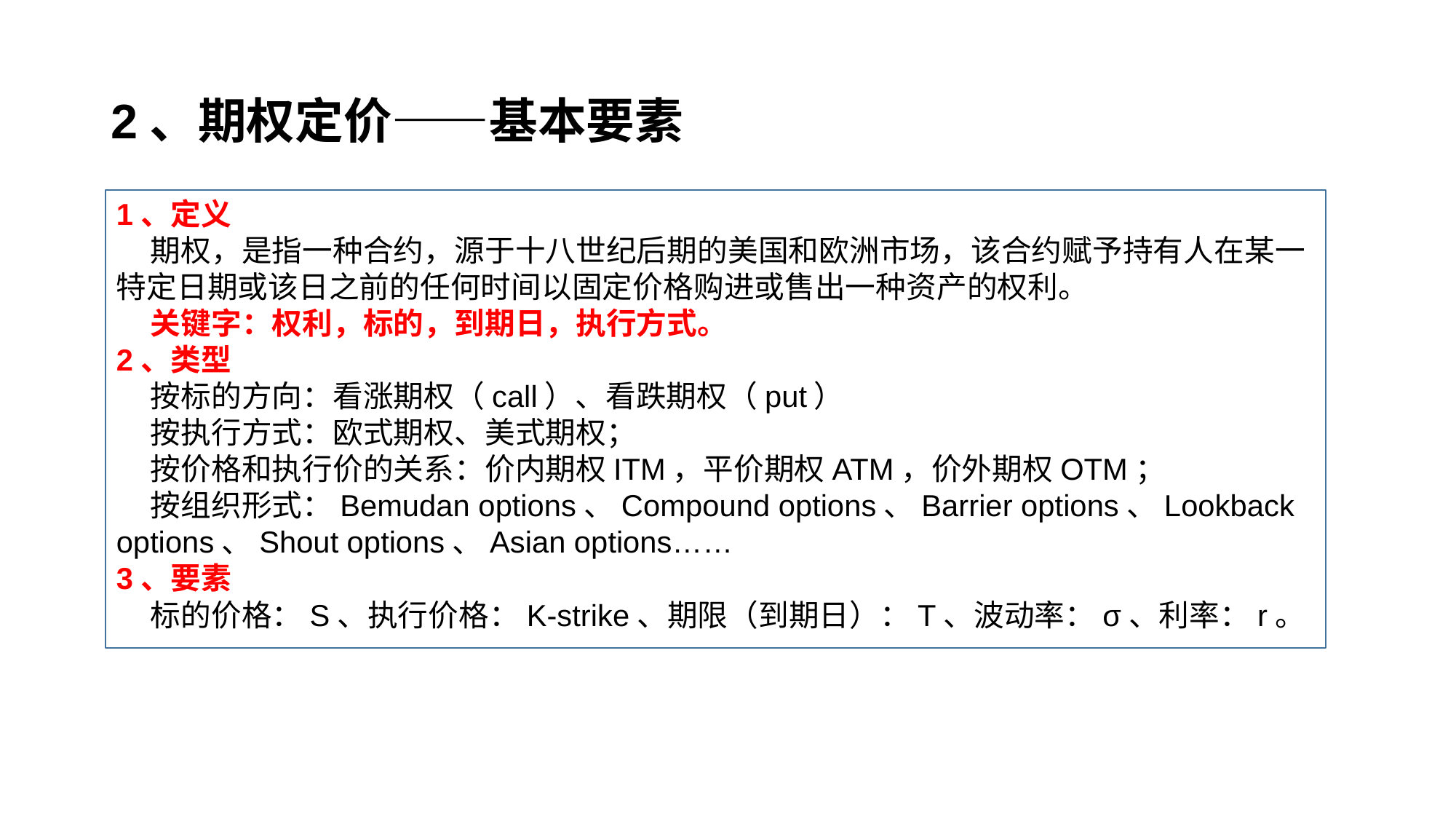

# 2、期权定价——基本要素
1、定义
    期权，是指一种合约，源于十八世纪后期的美国和欧洲市场，该合约赋予持有人在某一特定日期或该日之前的任何时间以固定价格购进或售出一种资产的权利。
    关键字：权利，标的，到期日，执行方式。
2、类型
    按标的方向：看涨期权（call）、看跌期权（put）
    按执行方式：欧式期权、美式期权；
    按价格和执行价的关系：价内期权ITM，平价期权ATM，价外期权OTM；
    按组织形式：Bemudan options、Compound options、Barrier options、Lookback options、Shout options、Asian options……
3、要素
    标的价格：S、执行价格：K-strike、期限（到期日）：T、波动率：σ、利率：r。